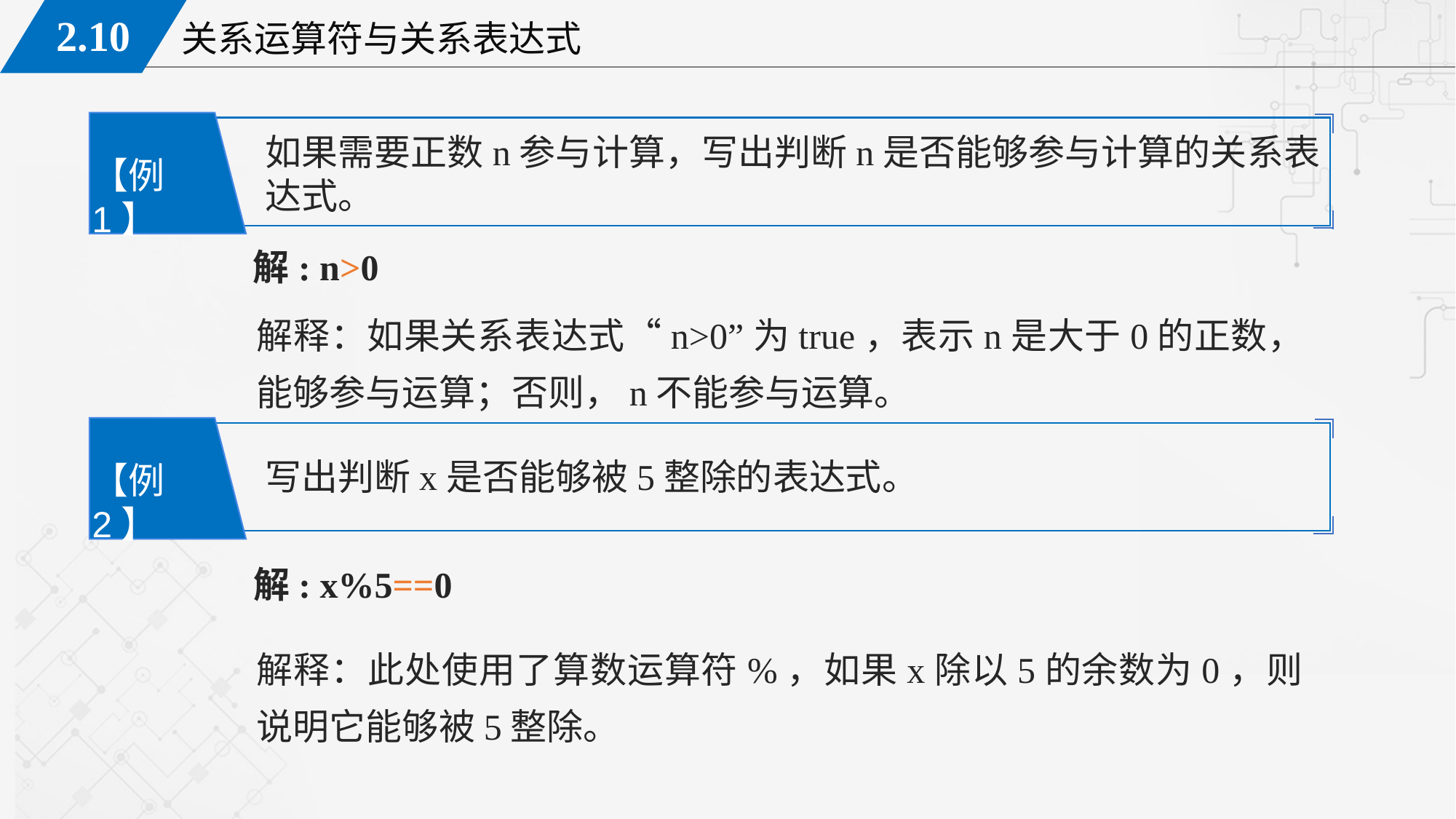

如果需要正数n参与计算，写出判断n是否能够参与计算的关系表达式。
【例1】
解: n>0
解释：如果关系表达式“n>0”为true，表示n是大于0的正数，能够参与运算；否则，n不能参与运算。

写出判断x是否能够被5整除的表达式。
【例2】
解: x%5==0
解释：此处使用了算数运算符%，如果x除以5的余数为0，则说明它能够被5整除。